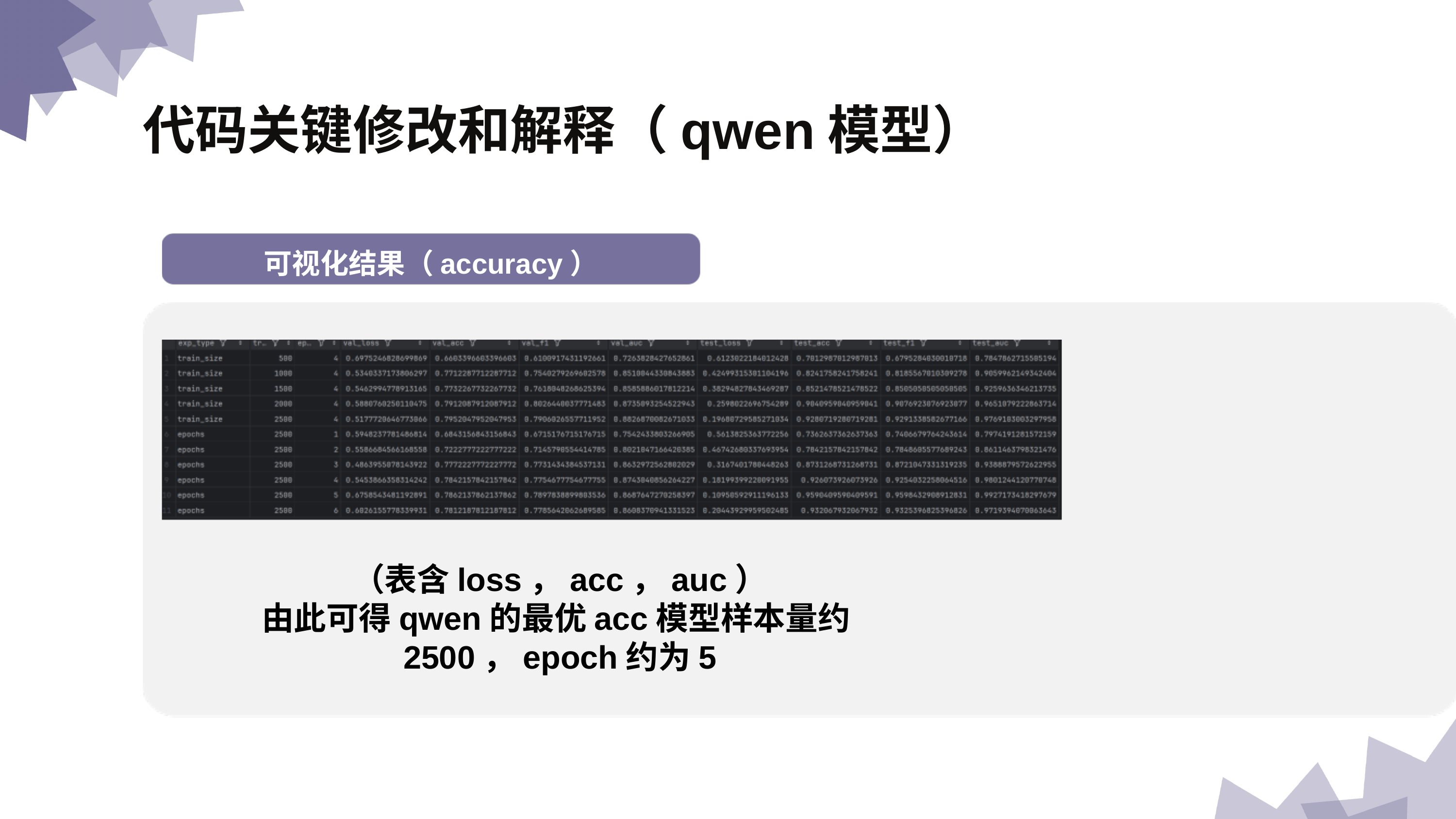

代码关键修改和解释（qwen模型）

可视化结果（accuracy）

（表含loss，acc，auc）
由此可得qwen的最优acc模型样本量约2500，epoch约为5